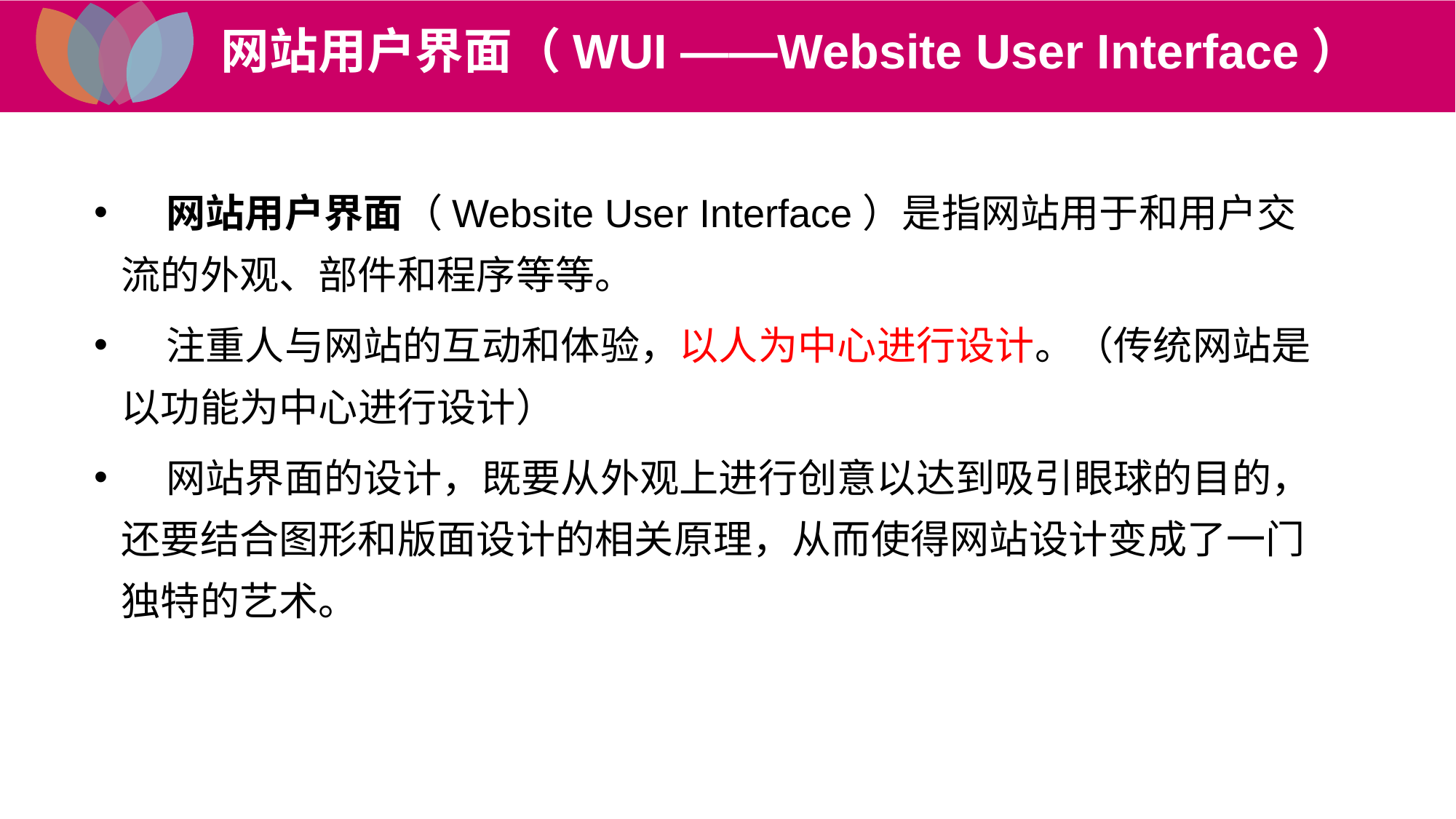

网站用户界面（WUI ——Website User Interface）
    网站用户界面（Website User Interface）是指网站用于和用户交流的外观、部件和程序等等。
    注重人与网站的互动和体验，以人为中心进行设计。（传统网站是以功能为中心进行设计）
    网站界面的设计，既要从外观上进行创意以达到吸引眼球的目的，还要结合图形和版面设计的相关原理，从而使得网站设计变成了一门独特的艺术。